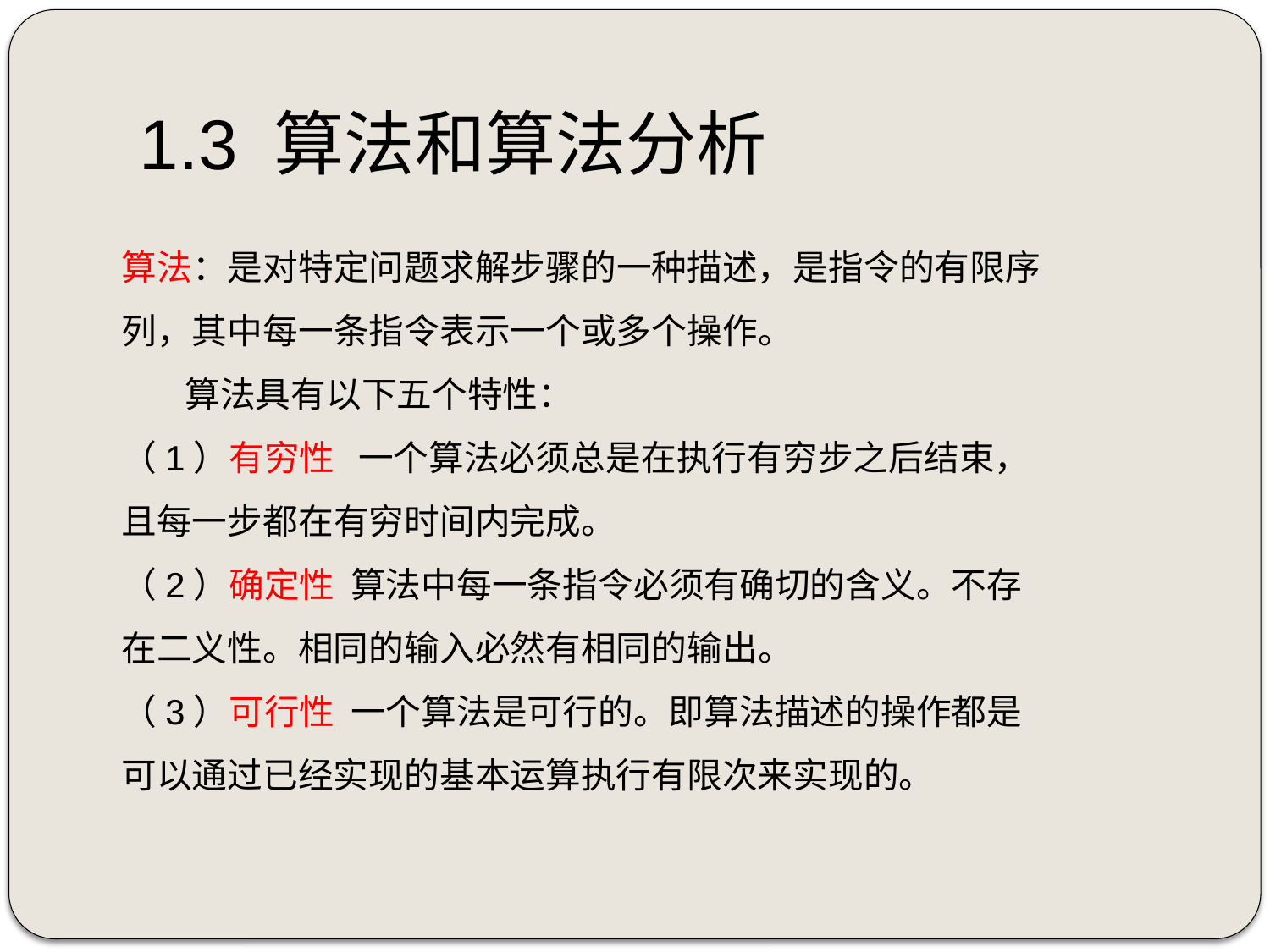

# 1.3 算法和算法分析
算法：是对特定问题求解步骤的一种描述，是指令的有限序列，其中每一条指令表示一个或多个操作。
       算法具有以下五个特性：
（1）有穷性   一个算法必须总是在执行有穷步之后结束，且每一步都在有穷时间内完成。
（2）确定性  算法中每一条指令必须有确切的含义。不存在二义性。相同的输入必然有相同的输出。
（3）可行性  一个算法是可行的。即算法描述的操作都是可以通过已经实现的基本运算执行有限次来实现的。